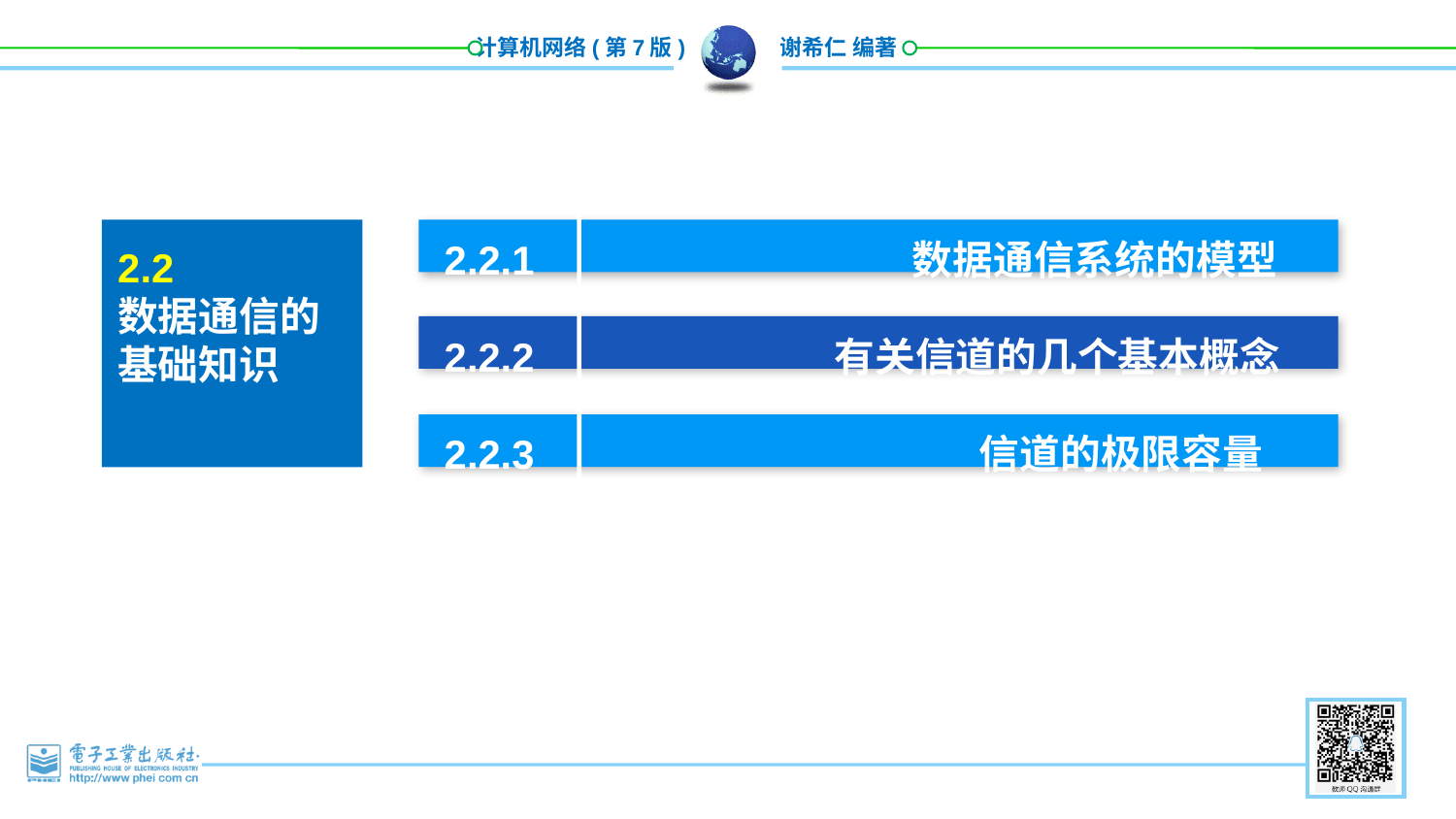

2.2.1                                 数据通信系统的模型
2.2.2                          有关信道的几个基本概念
2.2.3                                       信道的极限容量

2.2
数据通信的基础知识